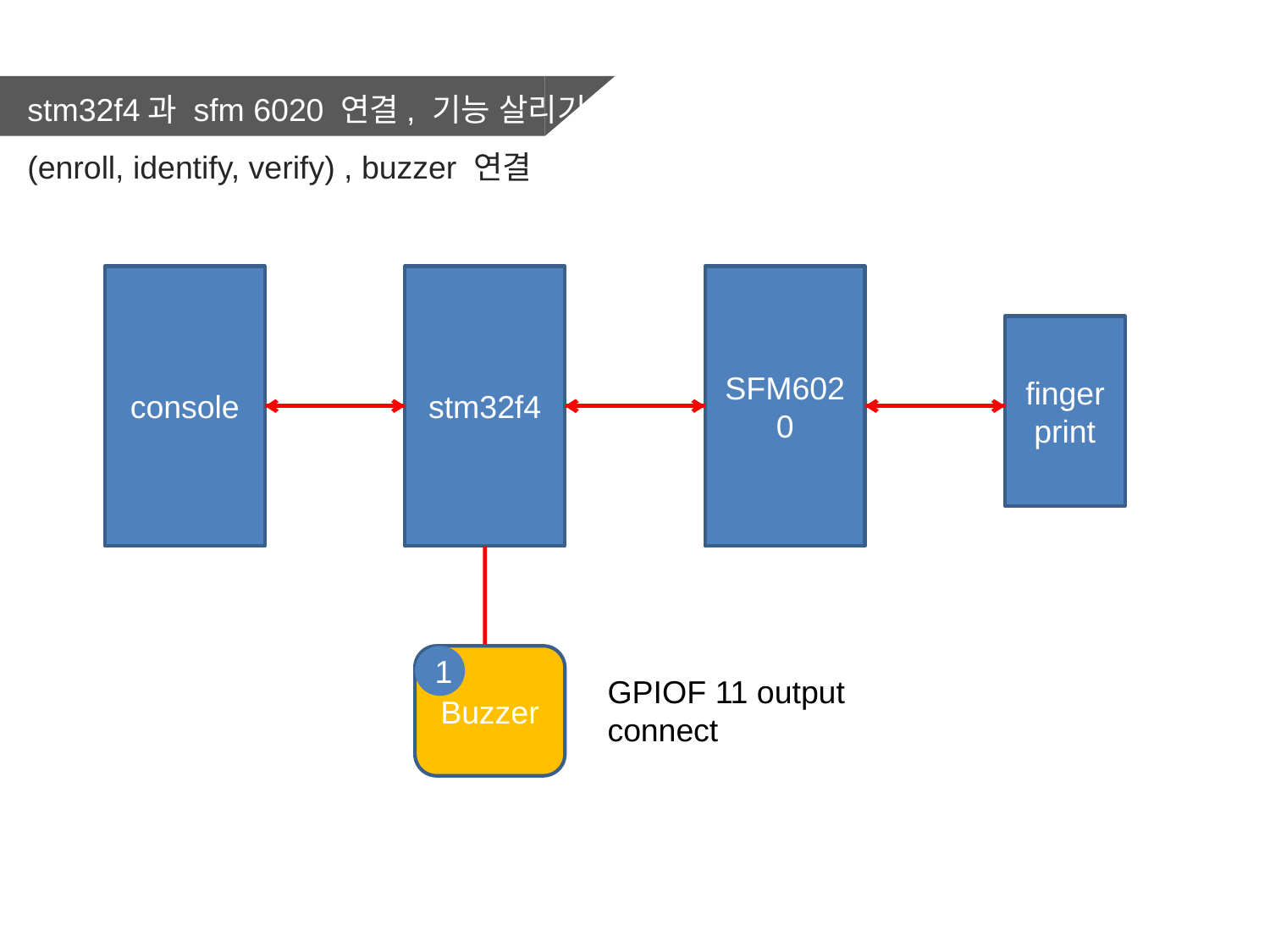

stm32f4과 sfm 6020 연결, 기능 살리기
(enroll, identify, verify) , buzzer 연결
console
stm32f4
SFM6020
fingerprint
Buzzer
1
GPIOF 11 output connect